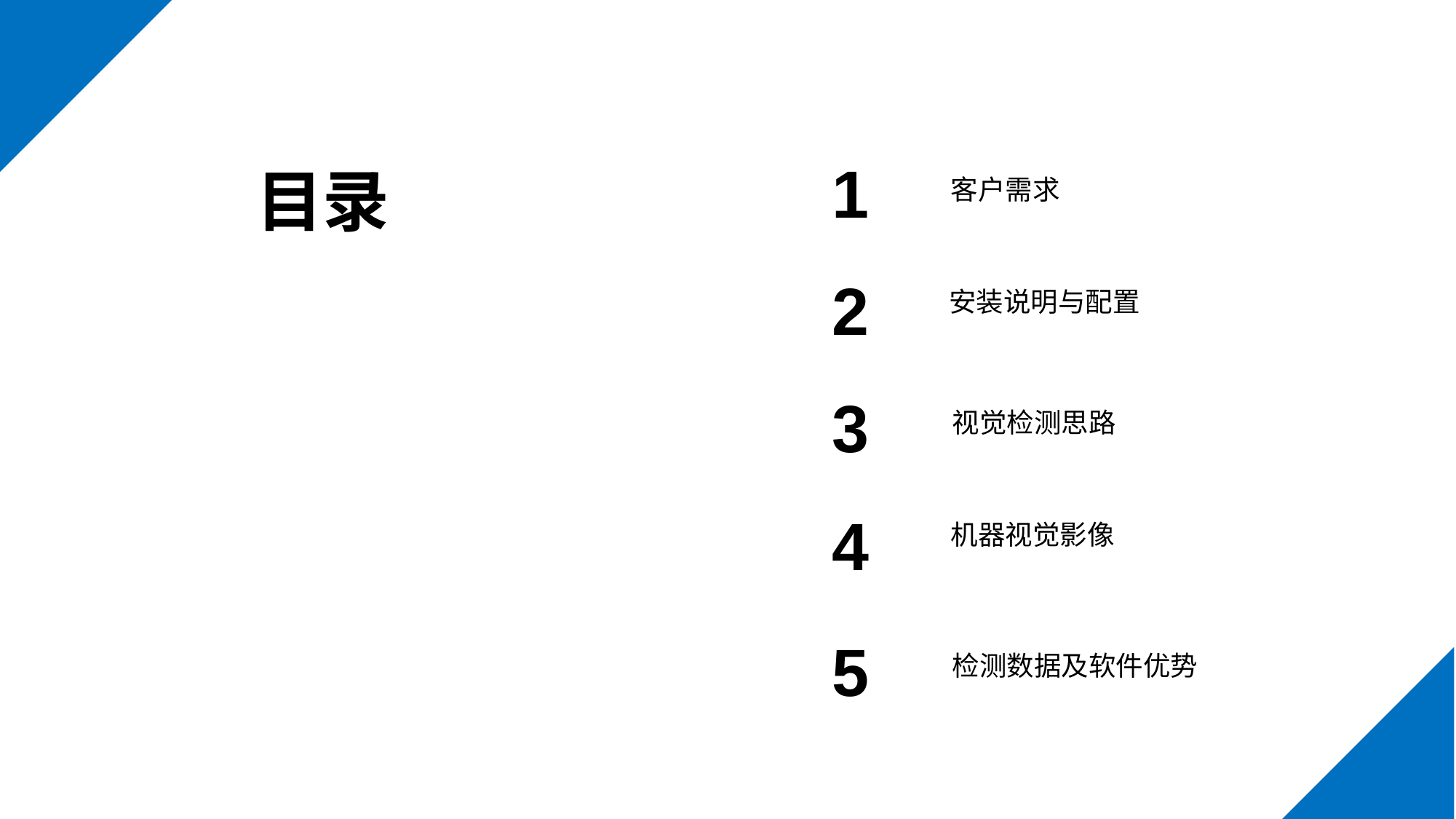

1
客户需求
2
安装说明与配置
3
视觉检测思路
4
机器视觉影像
目录
5
检测数据及软件优势